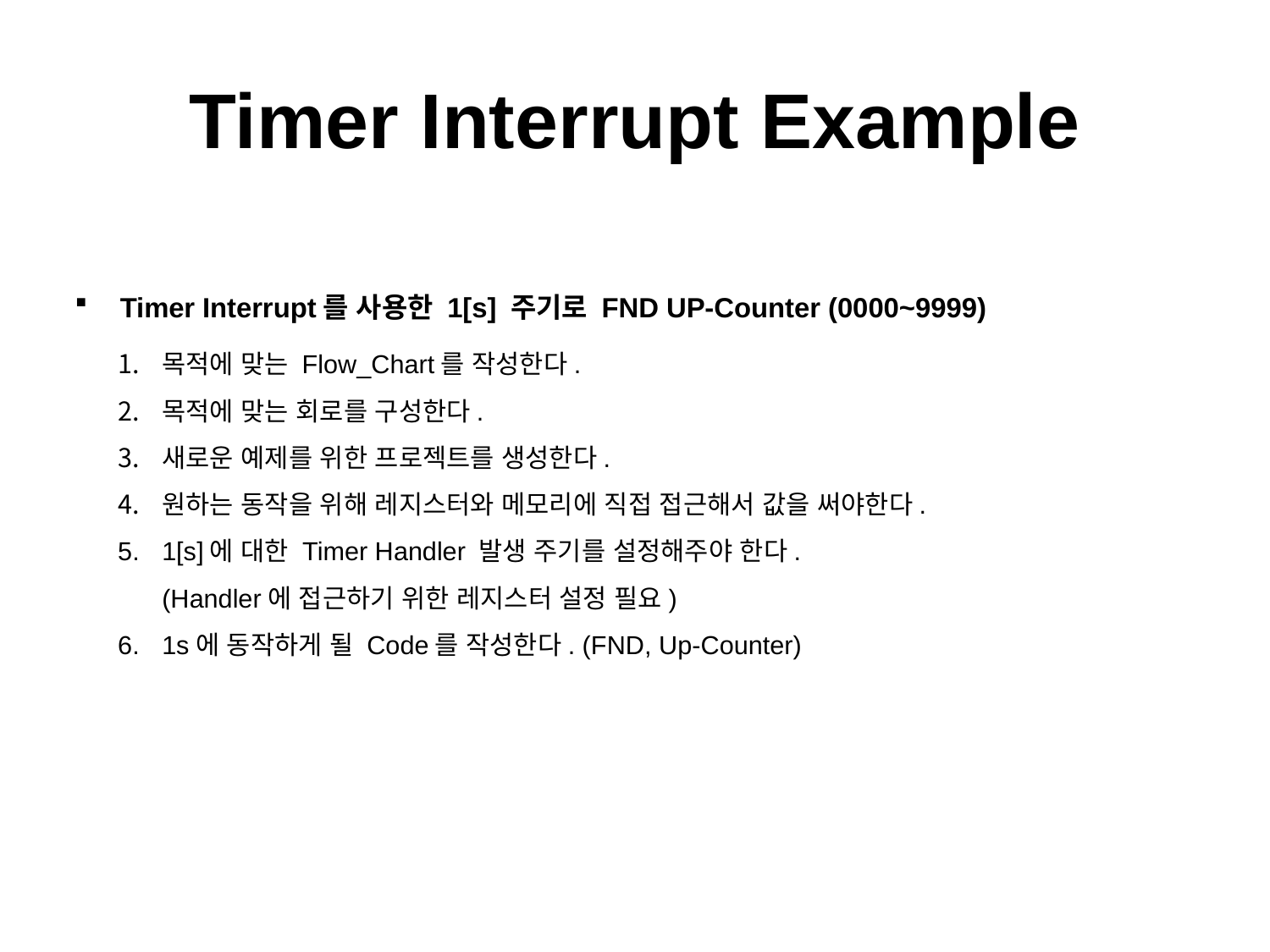

# Timer Interrupt Example
Timer Interrupt를 사용한 1[s] 주기로 FND UP-Counter (0000~9999)

목적에 맞는 Flow_Chart를 작성한다.
목적에 맞는 회로를 구성한다.
새로운 예제를 위한 프로젝트를 생성한다.
원하는 동작을 위해 레지스터와 메모리에 직접 접근해서 값을 써야한다.
1[s]에 대한 Timer Handler 발생 주기를 설정해주야 한다.
(Handler에 접근하기 위한 레지스터 설정 필요)
1s에 동작하게 될 Code를 작성한다. (FND, Up-Counter)